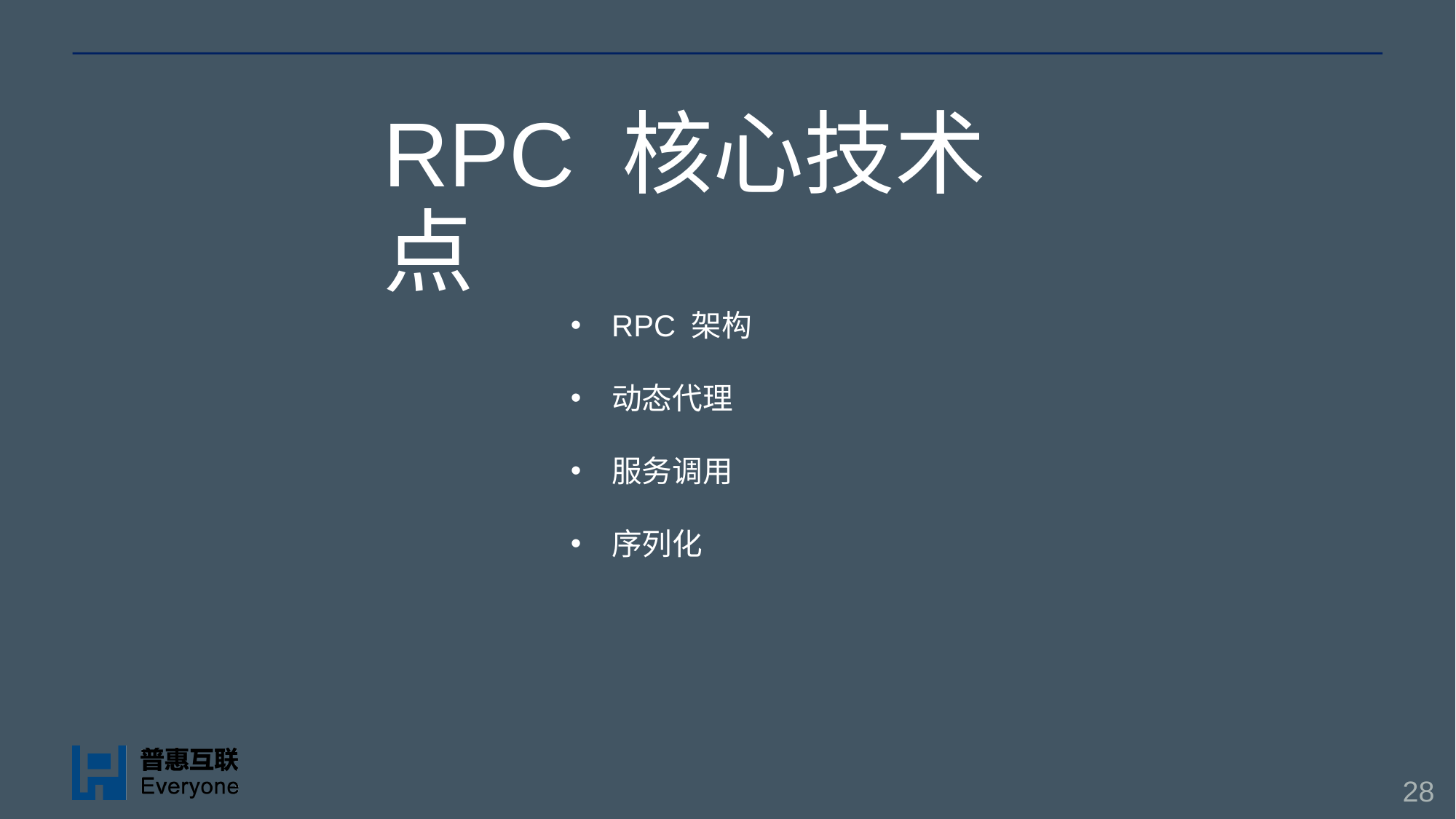

# RPC 核心技术点
RPC 架构
动态代理
服务调用
序列化
28